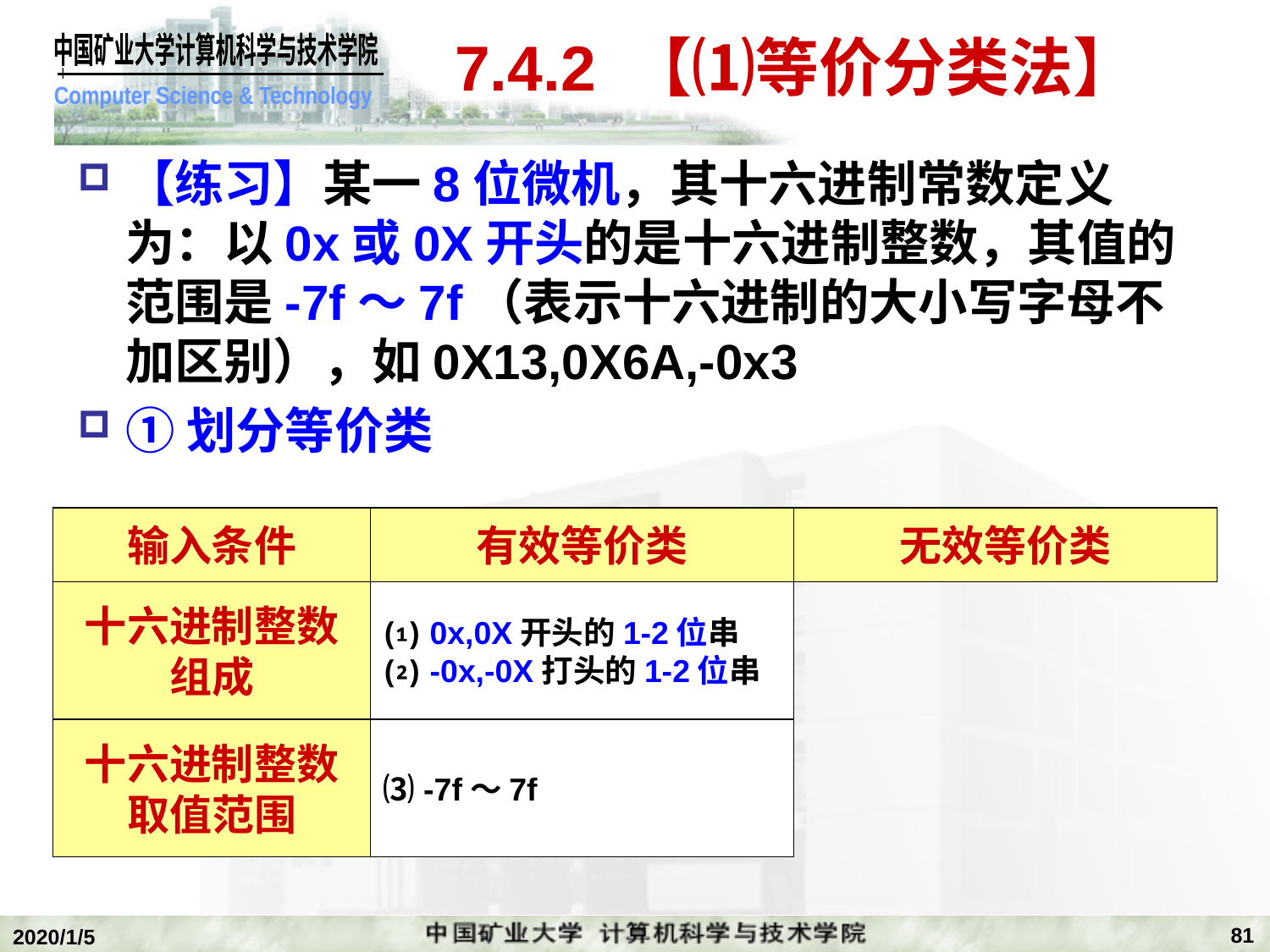

# 7.4.2 【⑴等价分类法】
【练习】某一8位微机，其十六进制常数定义为：以0x或0X开头的是十六进制整数，其值的范围是-7f～7f（表示十六进制的大小写字母不加区别），如0X13,0X6A,-0x3
①划分等价类
输入条件
有效等价类
无效等价类
十六进制整数
组成
⑴ 0x,0X开头的1-2位串
⑵ -0x,-0X打头的1-2位串
十六进制整数
取值范围
⑶ -7f～7f
81
2020/1/5